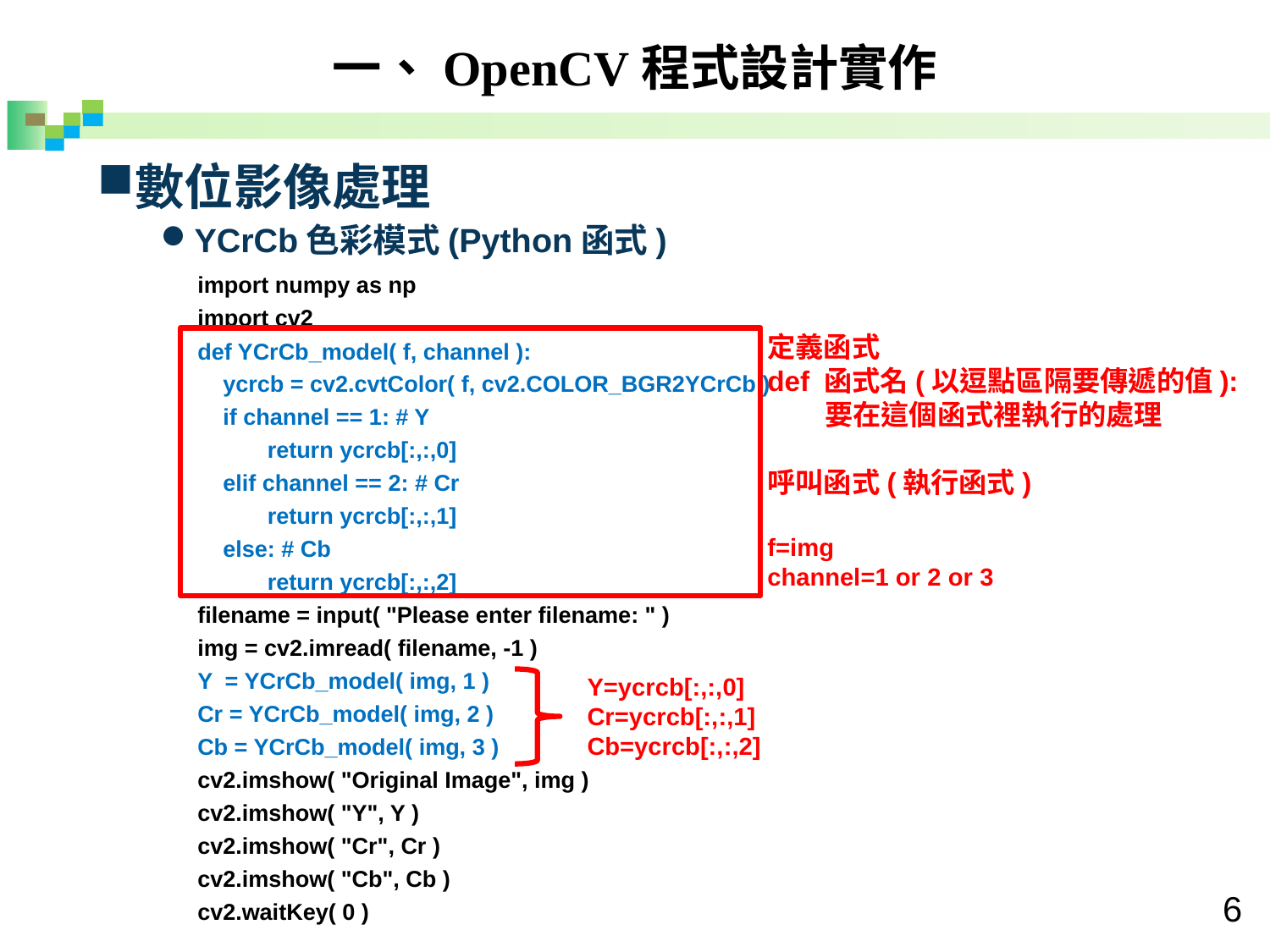

一、OpenCV程式設計實作
數位影像處理
YCrCb色彩模式(Python函式)
import numpy as np
import cv2
def YCrCb_model( f, channel ):
    ycrcb = cv2.cvtColor( f, cv2.COLOR_BGR2YCrCb )
    if channel == 1: # Y
           return ycrcb[:,:,0]
    elif channel == 2: # Cr
           return ycrcb[:,:,1]
    else: # Cb
           return ycrcb[:,:,2]
filename = input( "Please enter filename: " )
img = cv2.imread( filename, -1 )
Y  = YCrCb_model( img, 1 )
Cr = YCrCb_model( img, 2 )
Cb = YCrCb_model( img, 3 )
cv2.imshow( "Original Image", img )
cv2.imshow( "Y", Y )
cv2.imshow( "Cr", Cr )
cv2.imshow( "Cb", Cb )
cv2.waitKey( 0 )
定義函式
def 函式名(以逗點區隔要傳遞的值):
        要在這個函式裡執行的處理

呼叫函式(執行函式)

f=img
channel=1 or 2 or 3

Y=ycrcb[:,:,0]
Cr=ycrcb[:,:,1]
Cb=ycrcb[:,:,2]